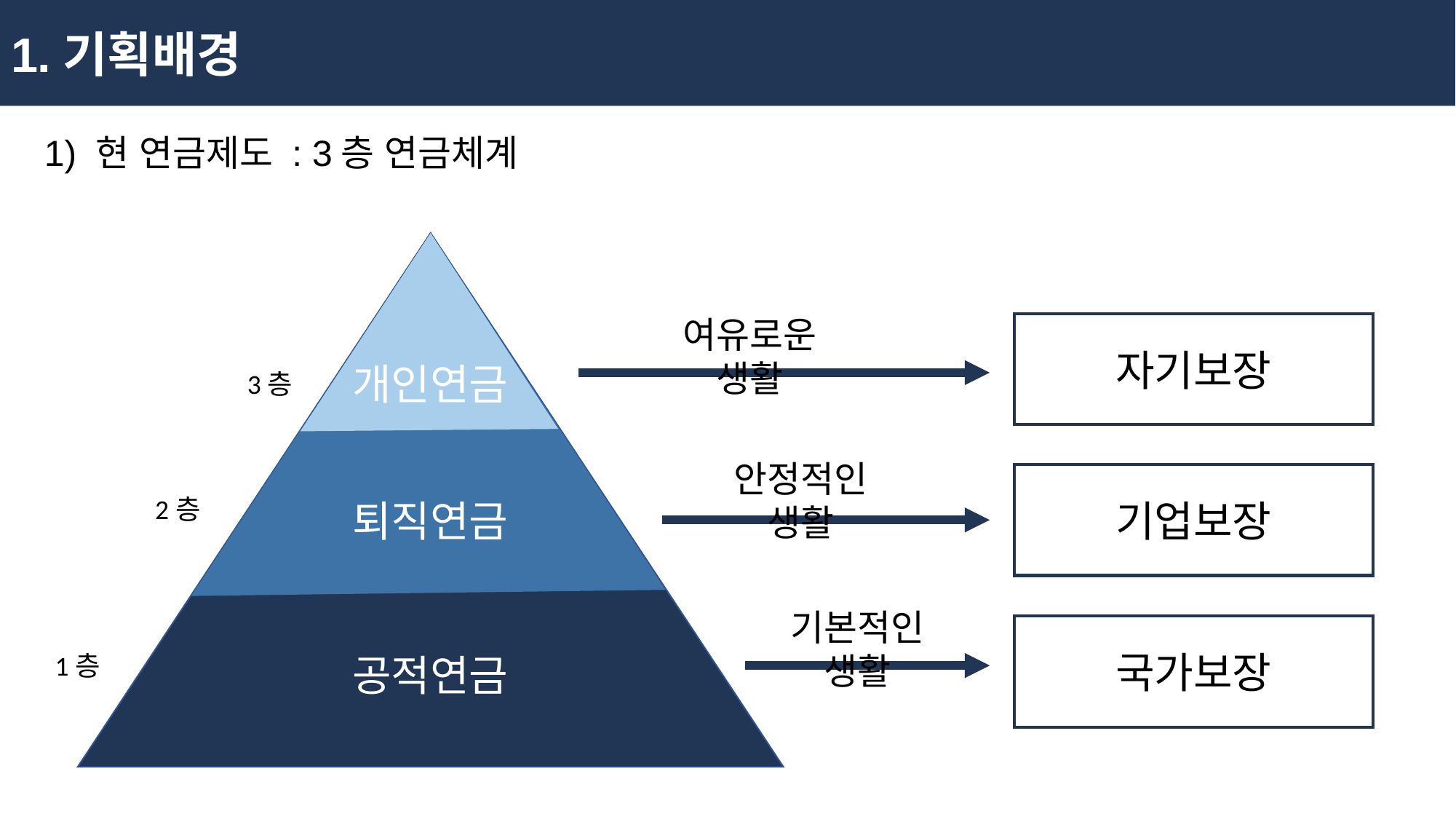

1.기획배경
1) 현 연금제도 : 3층 연금체계

여유로운 생활
자기보장
개인연금
 3층
안정적인 생활
기업보장
 2층
퇴직연금
기본적인 생활
국가보장
1층
공적연금